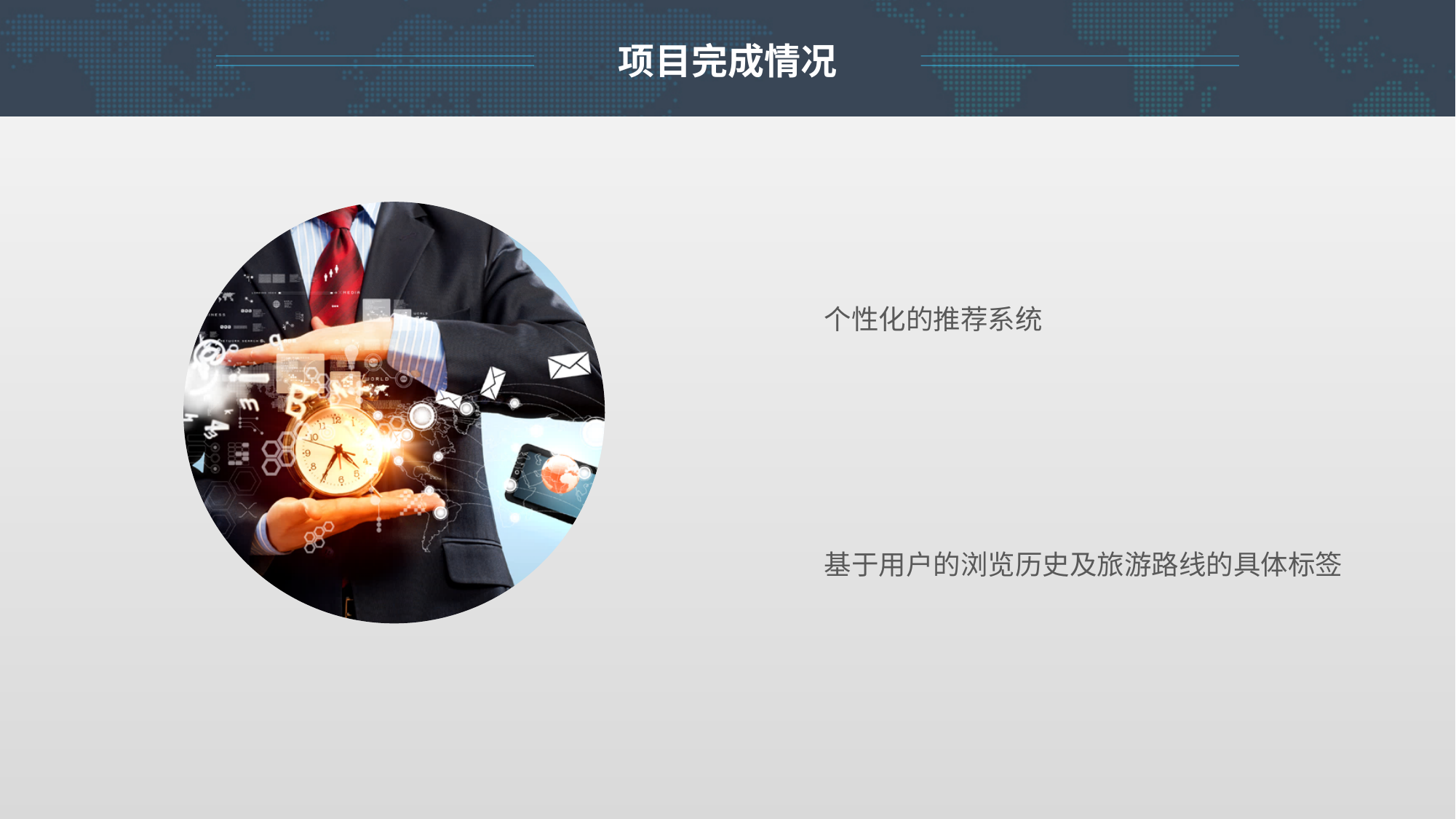

项目完成情况

个性化的推荐系统

基于用户的浏览历史及旅游路线的具体标签